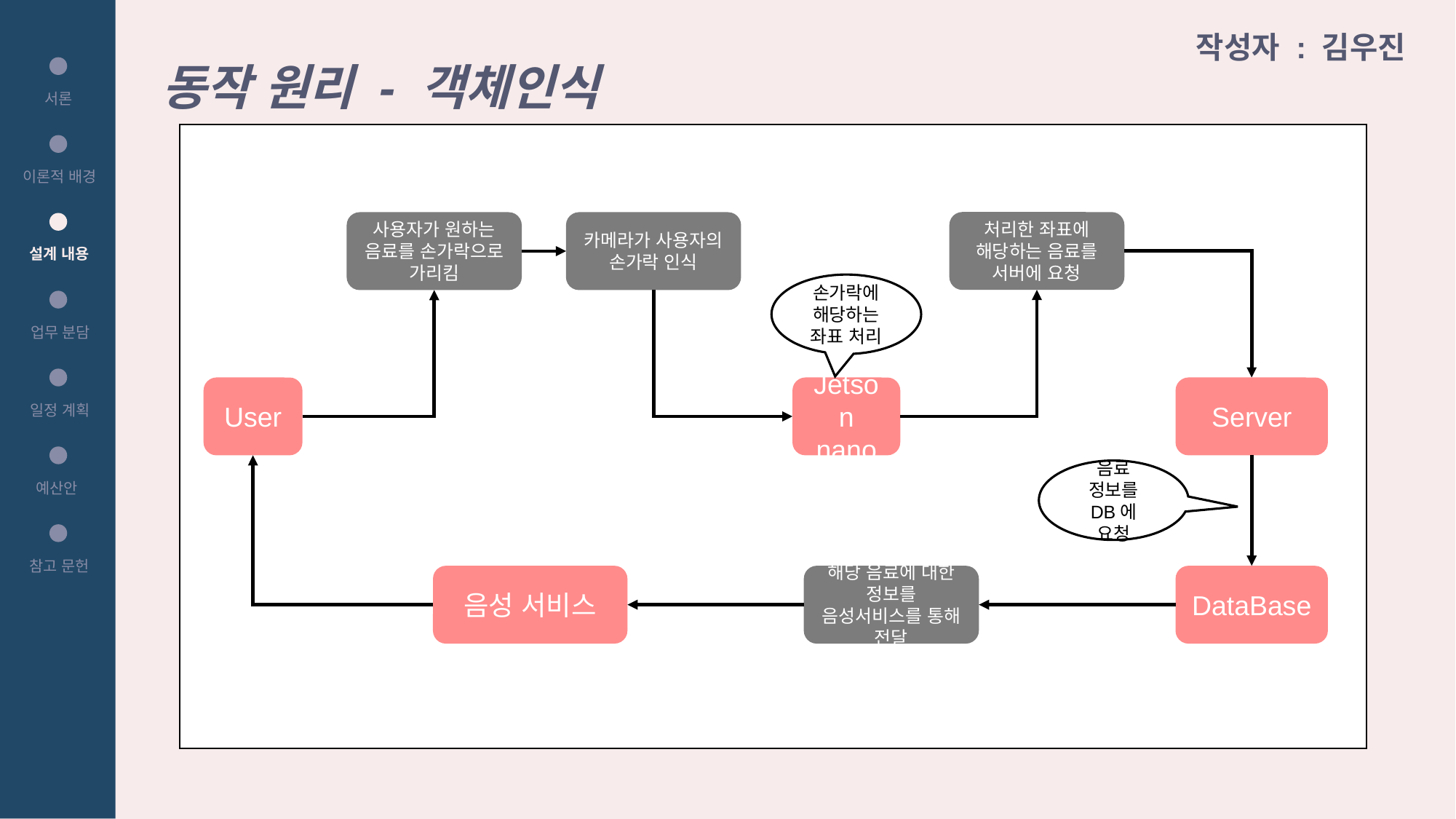

동작 원리 - 객체인식
작성자 : 김우진

서론

이론적 배경
처리한 좌표에 해당하는 음료를 서버에 요청
사용자가 원하는 음료를 손가락으로 가리킴
카메라가 사용자의 손가락 인식

설계 내용
손가락에 해당하는 좌표 처리

업무 분담

Jetson nano
Server
User
일정 계획

음료 정보를 DB에 요청
예산안

참고 문헌
음성 서비스
해당 음료에 대한 정보를 음성서비스를 통해 전달
DataBase